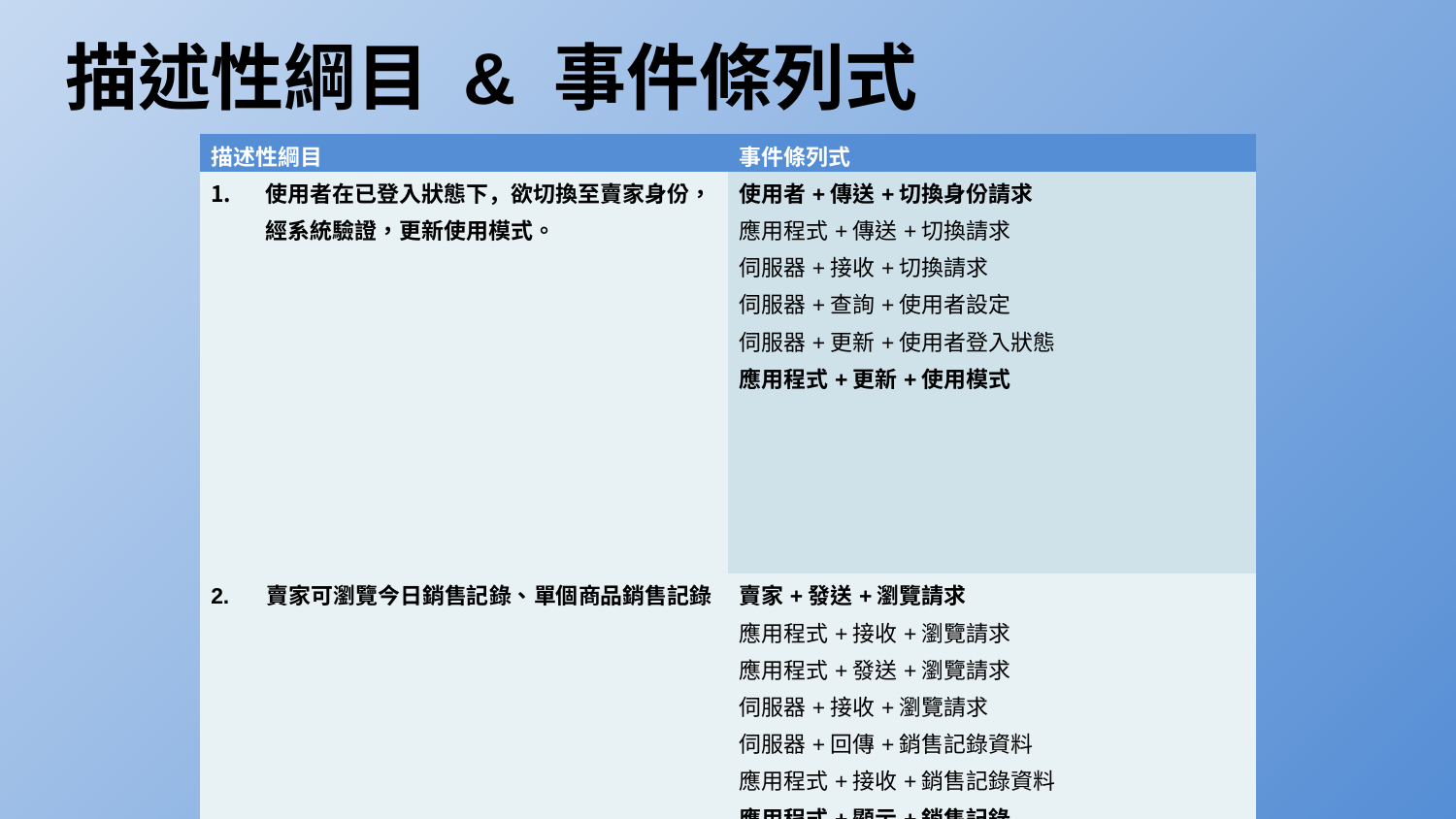

描述性綱目 & 事件條列式
| 描述性綱目 | 事件條列式 |
| --- | --- |
| 使用者在已登入狀態下，欲切換至賣家身份，經系統驗證，更新使用模式。 | 使用者+傳送+切換身份請求 應用程式+傳送+切換請求 伺服器+接收+切換請求 伺服器+查詢+使用者設定 伺服器+更新+使用者登入狀態 應用程式+更新+使用模式 |
| 2. 賣家可瀏覽今日銷售記錄、單個商品銷售記錄 | 賣家+發送+瀏覽請求 應用程式+接收+瀏覽請求 應用程式+發送+瀏覽請求 伺服器+接收+瀏覽請求 伺服器+回傳+銷售記錄資料 應用程式+接收+銷售記錄資料 應用程式+顯示+銷售記錄 |